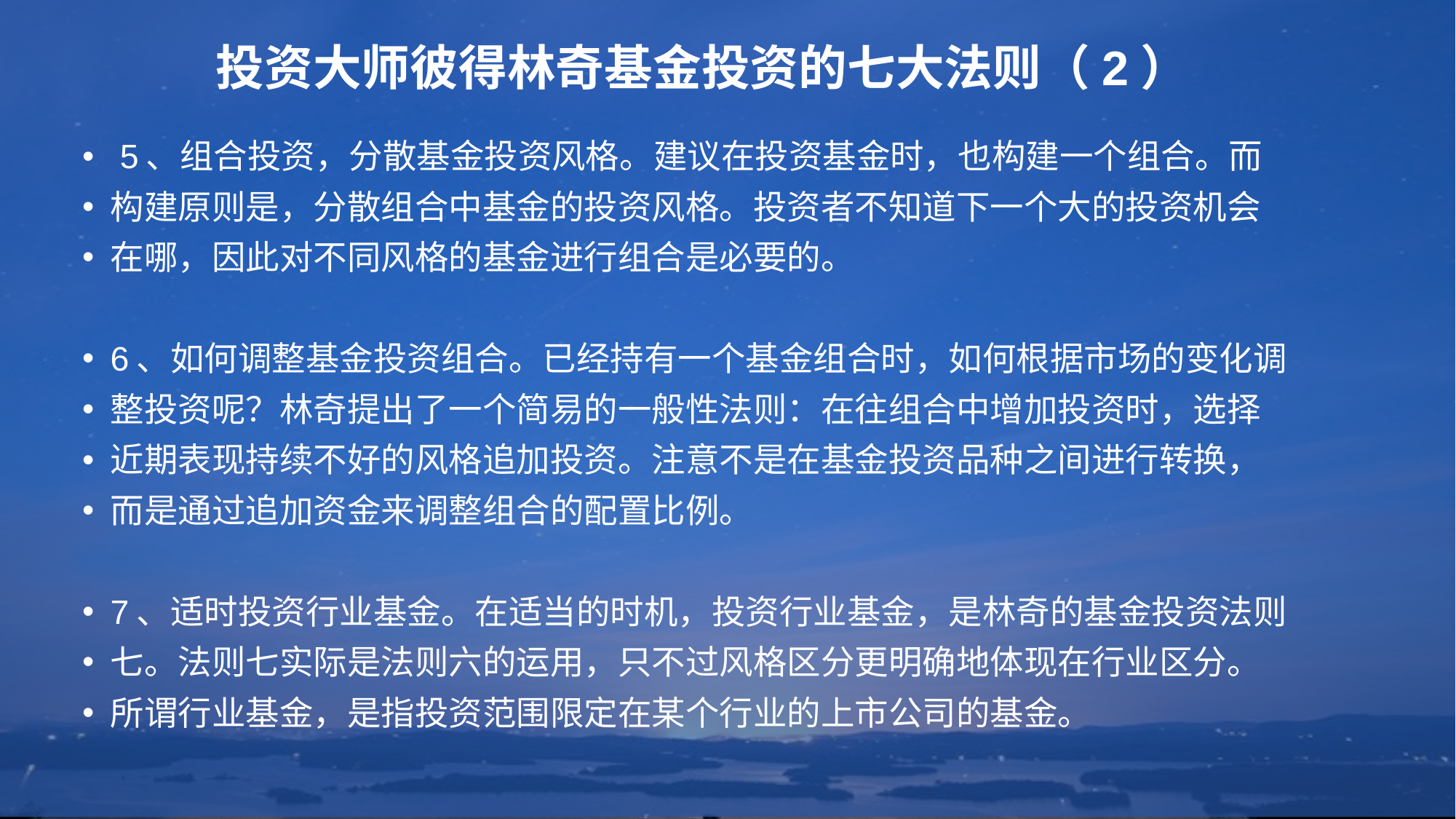

# 投资大师彼得林奇基金投资的七大法则（2）
 5、组合投资，分散基金投资风格。建议在投资基金时，也构建一个组合。而
构建原则是，分散组合中基金的投资风格。投资者不知道下一个大的投资机会
在哪，因此对不同风格的基金进行组合是必要的。

6、如何调整基金投资组合。已经持有一个基金组合时，如何根据市场的变化调
整投资呢？林奇提出了一个简易的一般性法则：在往组合中增加投资时，选择
近期表现持续不好的风格追加投资。注意不是在基金投资品种之间进行转换，
而是通过追加资金来调整组合的配置比例。

7、适时投资行业基金。在适当的时机，投资行业基金，是林奇的基金投资法则
七。法则七实际是法则六的运用，只不过风格区分更明确地体现在行业区分。
所谓行业基金，是指投资范围限定在某个行业的上市公司的基金。